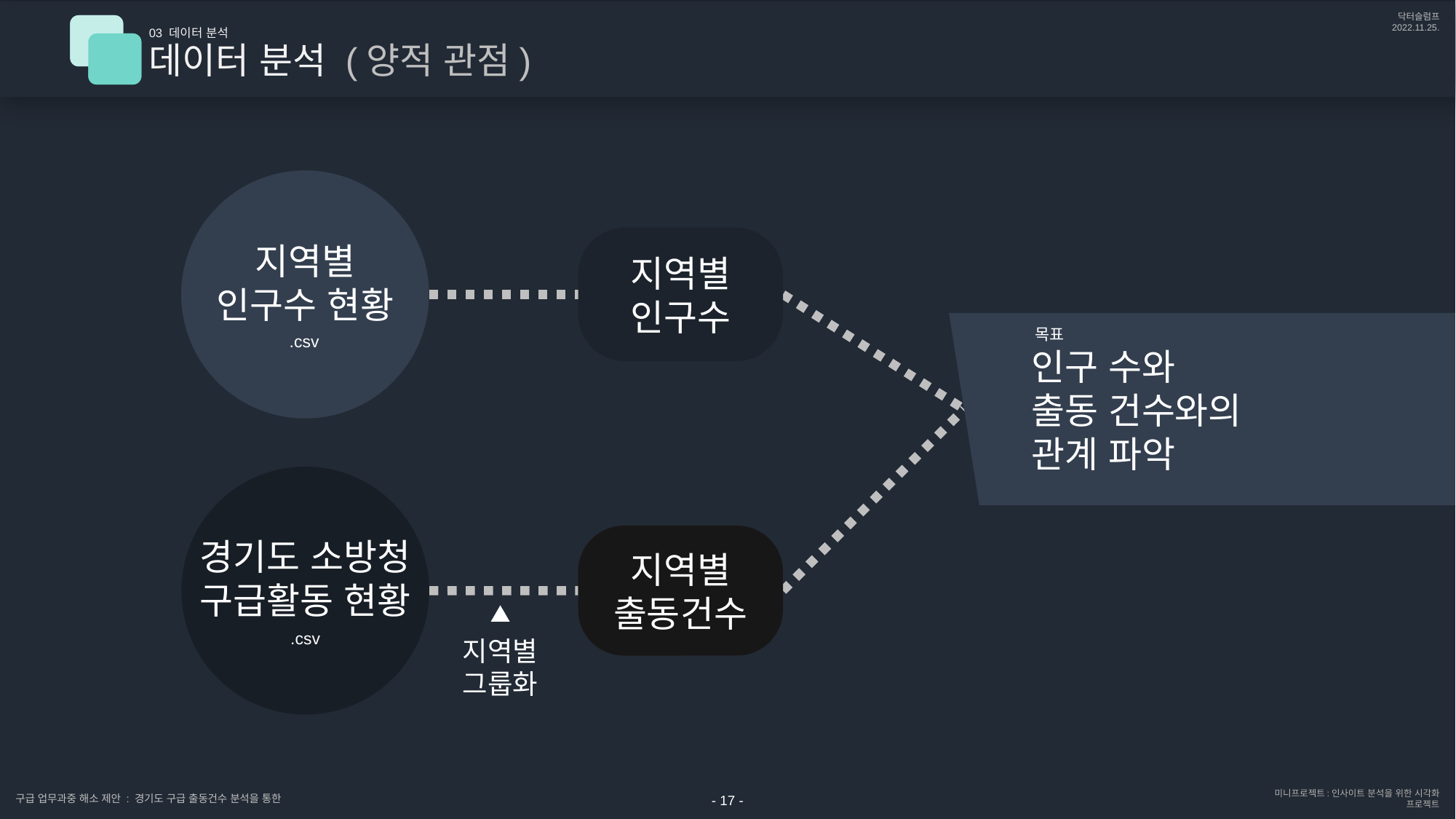

03 데이터 분석

데이터 분석 (양적 관점)

지역별
인구수 현황
.csv

지역별
인구수

목표
인구 수와
출동 건수와의
관계 파악

경기도 소방청
구급활동 현황
.csv

지역별
출동건수

지역별
그룹화
- 17 -